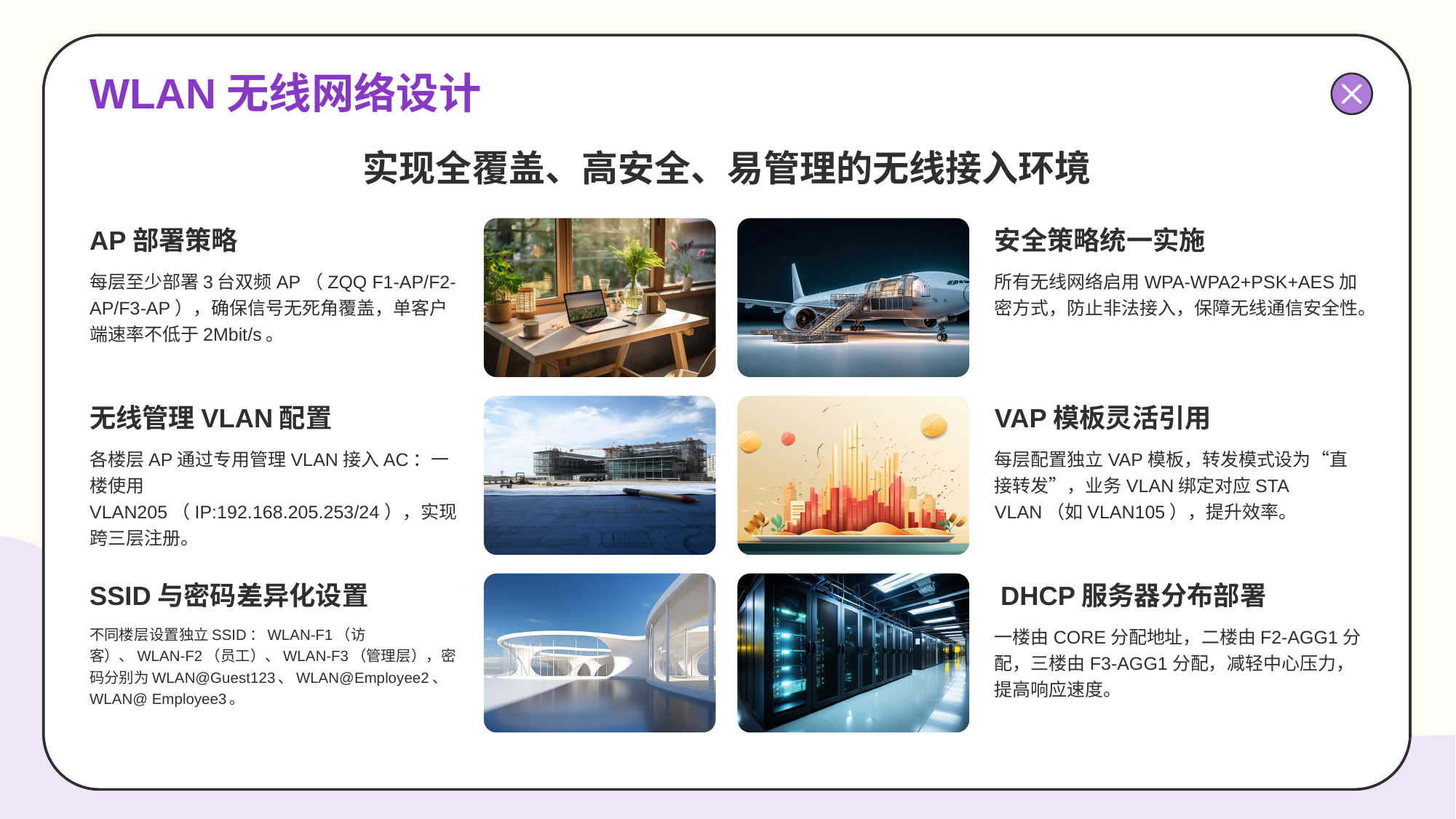

# WLAN无线网络设计
实现全覆盖、高安全、易管理的无线接入环境

AP部署策略
每层至少部署3台双频AP（ZQQ F1-AP/F2-AP/F3-AP），确保信号无死角覆盖，单客户端速率不低于2Mbit/s。

无线管理VLAN配置
各楼层AP通过专用管理VLAN接入AC：一楼使用VLAN205（IP:192.168.205.253/24），实现跨三层注册。

SSID与密码差异化设置
不同楼层设置独立SSID：WLAN-F1（访客）、WLAN-F2（员工）、WLAN-F3（管理层），密码分别为WLAN@Guest123、WLAN@Employee2、WLAN@ Employee3。

安全策略统一实施
所有无线网络启用WPA-WPA2+PSK+AES加密方式，防止非法接入，保障无线通信安全性。

VAP模板灵活引用
每层配置独立VAP模板，转发模式设为“直接转发”，业务VLAN绑定对应STA VLAN（如VLAN105），提升效率。

DHCP服务器分布部署
一楼由CORE分配地址，二楼由F2-AGG1分配，三楼由F3-AGG1分配，减轻中心压力，提高响应速度。